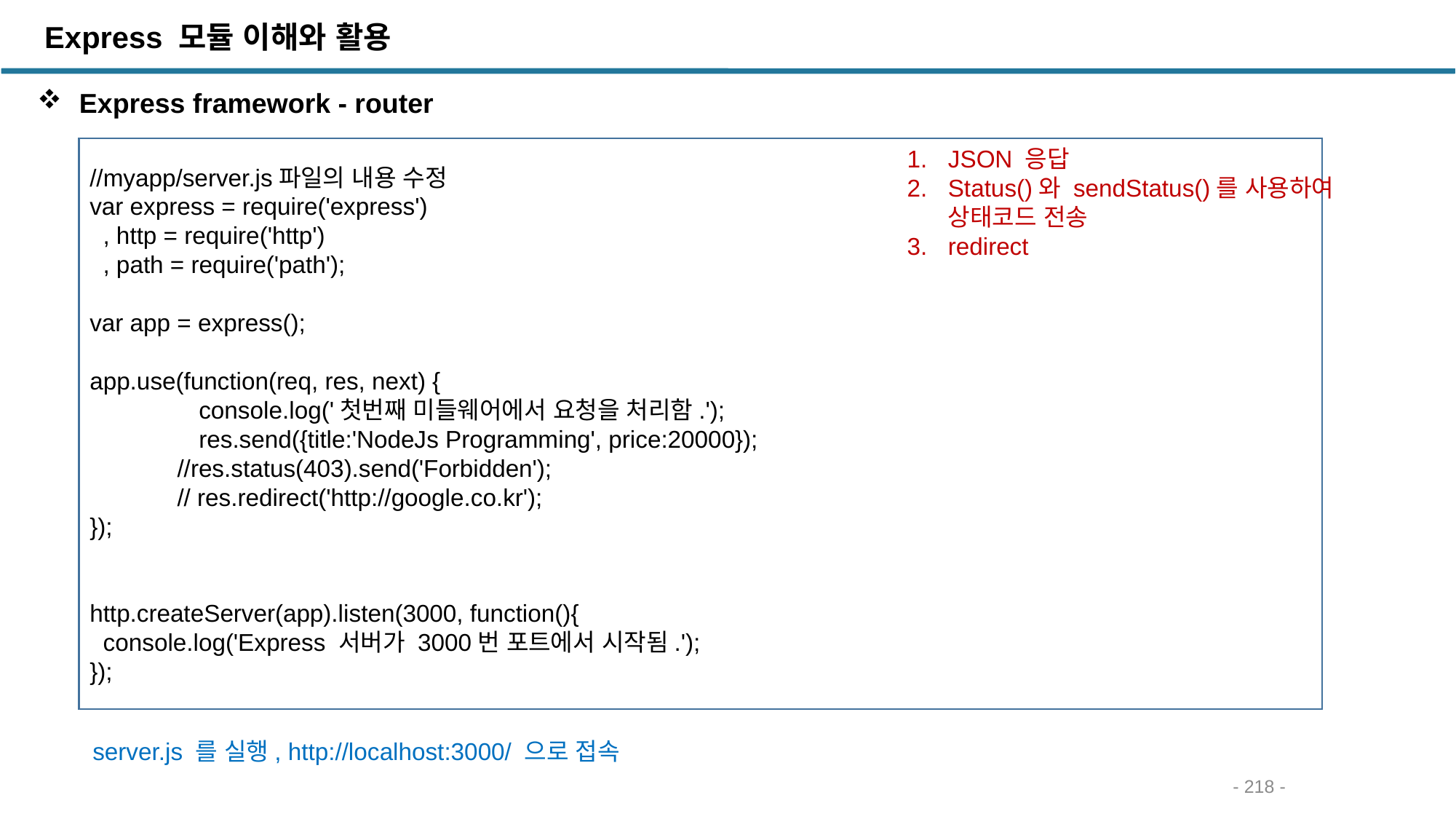

Express 모듈 이해와 활용
 Express framework - router

//myapp/server.js파일의 내용 수정
var express = require('express')
  , http = require('http')
  , path = require('path');

var app = express();

app.use(function(req, res, next) {
	console.log('첫번째 미들웨어에서 요청을 처리함.');
	res.send({title:'NodeJs Programming', price:20000});
             //res.status(403).send('Forbidden');
             // res.redirect('http://google.co.kr');
});

http.createServer(app).listen(3000, function(){
  console.log('Express 서버가 3000번 포트에서 시작됨.');
});
JSON 응답
Status()와 sendStatus()를 사용하여 상태코드 전송
redirect

server.js 를 실행, http://localhost:3000/ 으로 접속
- 218 -